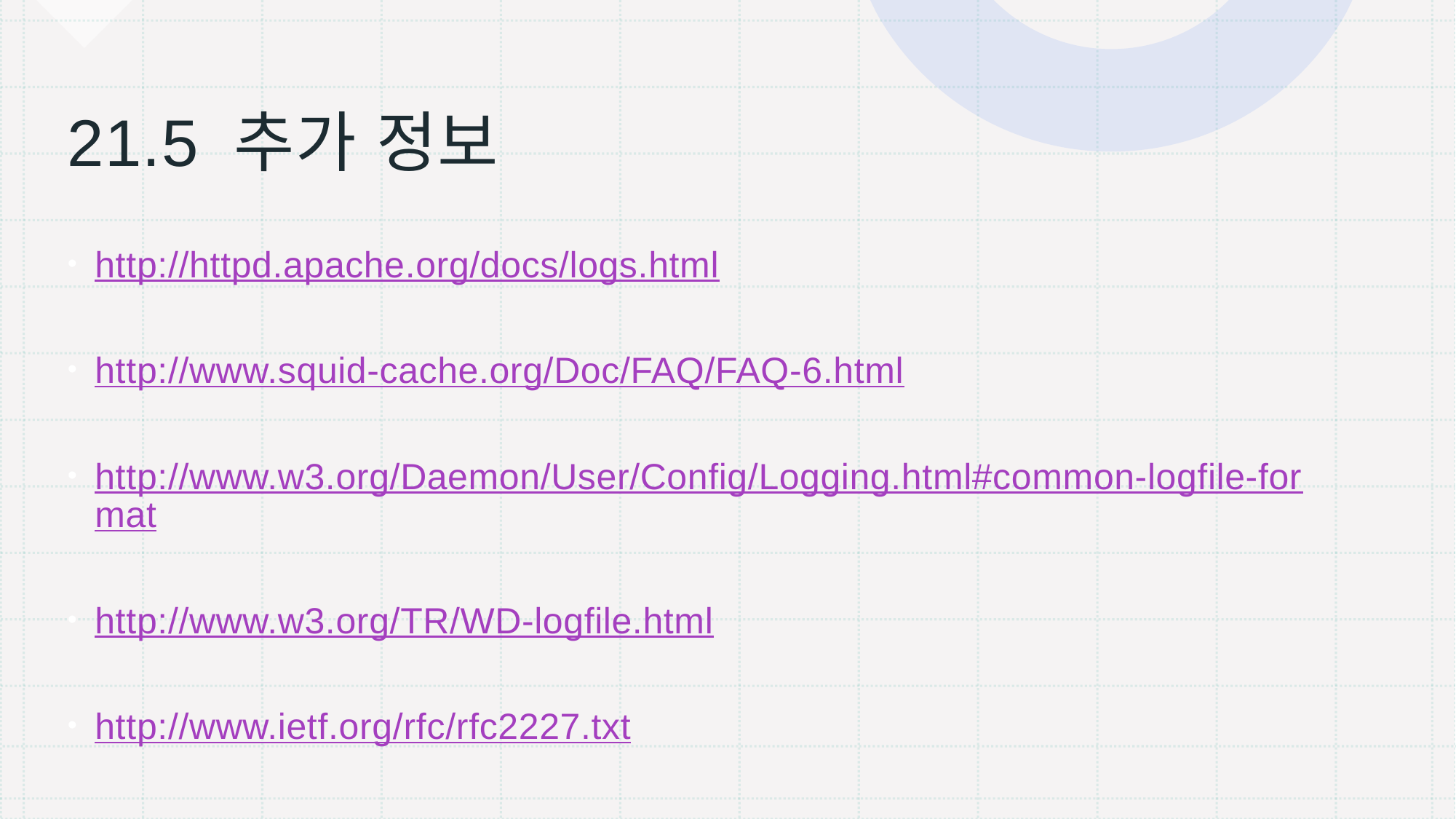

# 21.5 추가 정보
http://httpd.apache.org/docs/logs.html

http://www.squid-cache.org/Doc/FAQ/FAQ-6.html

http://www.w3.org/Daemon/User/Config/Logging.html#common-logfile-format

http://www.w3.org/TR/WD-logfile.html

http://www.ietf.org/rfc/rfc2227.txt